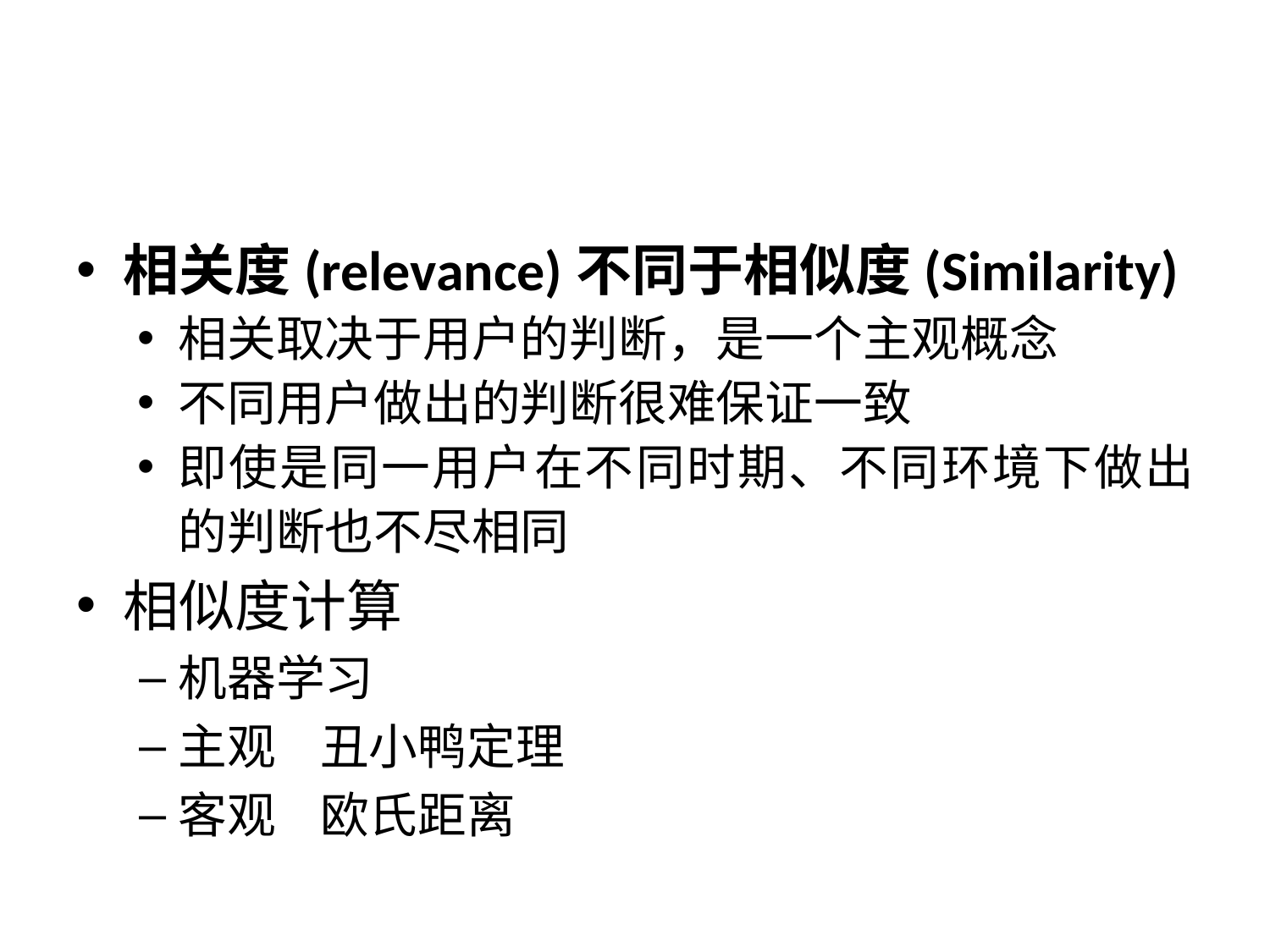

#
相关度(relevance)不同于相似度(Similarity)
相关取决于用户的判断，是一个主观概念
不同用户做出的判断很难保证一致
即使是同一用户在不同时期、不同环境下做出的判断也不尽相同
相似度计算
机器学习
主观    丑小鸭定理
客观    欧氏距离